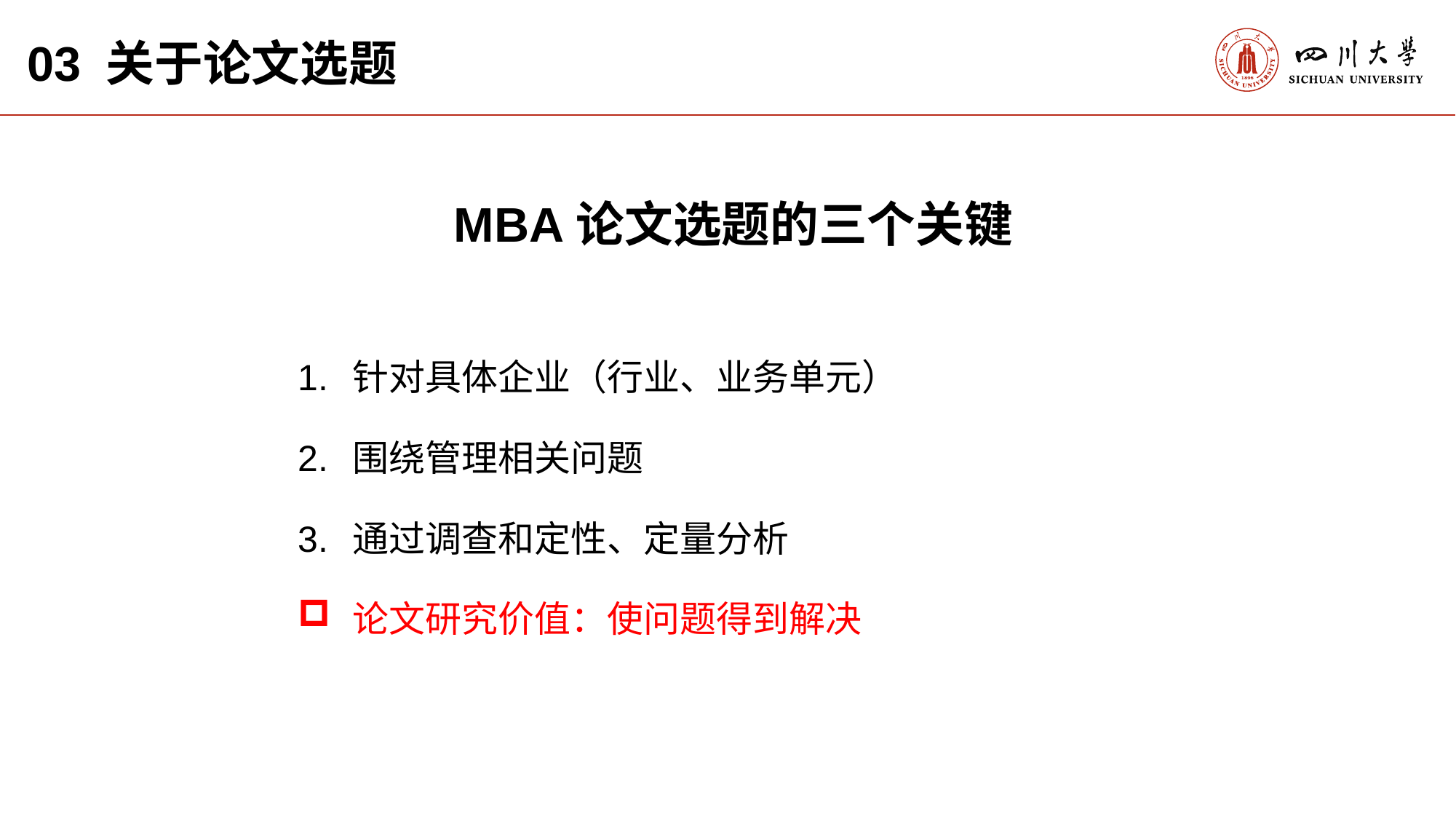

03 关于论文选题
MBA论文选题的三个关键
针对具体企业（行业、业务单元）
围绕管理相关问题
通过调查和定性、定量分析
论文研究价值：使问题得到解决